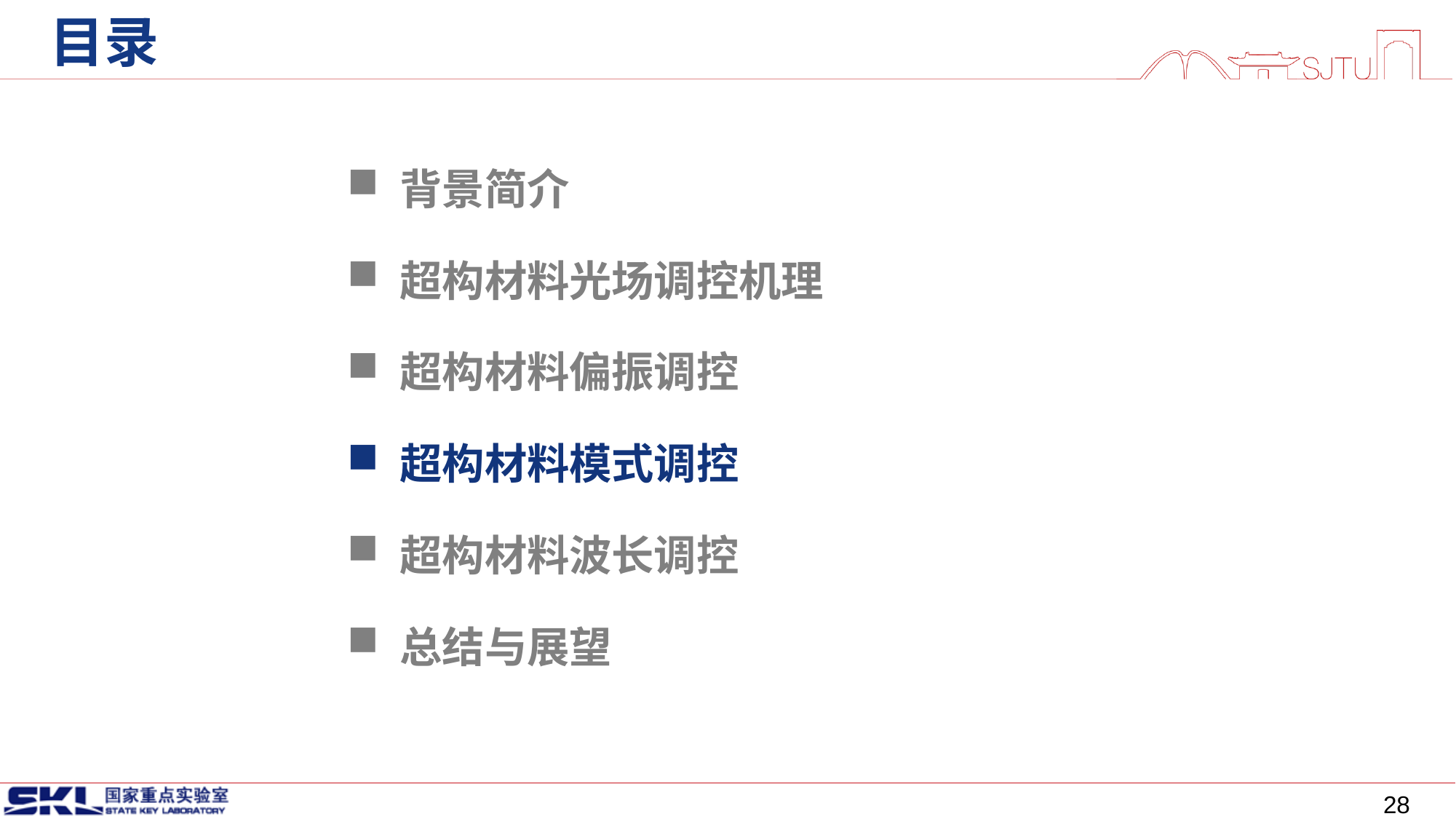

目录
 背景简介
 超构材料光场调控机理
 超构材料偏振调控
 超构材料模式调控
 超构材料波长调控
 总结与展望